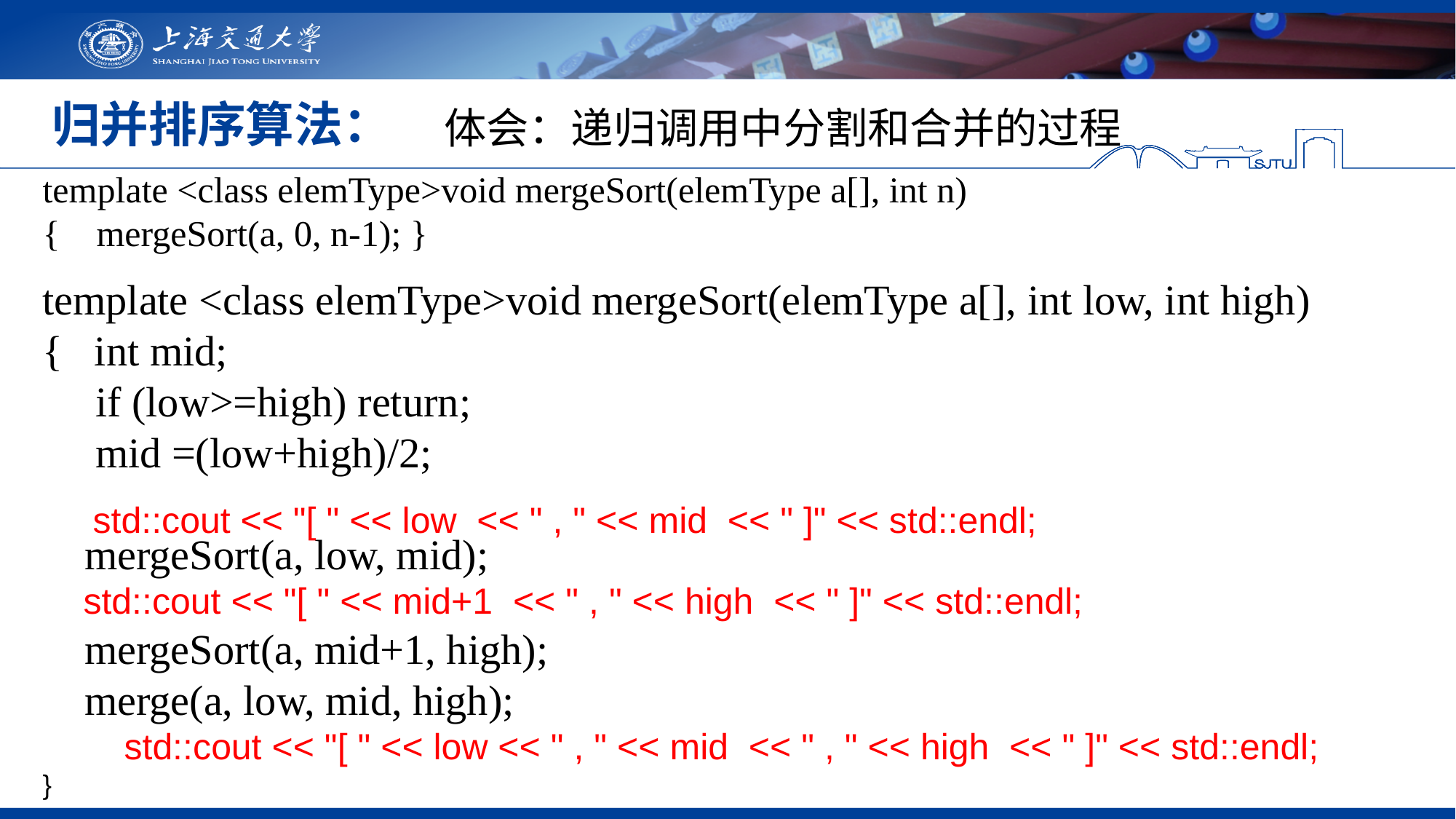

# 归并排序算法：
体会：递归调用中分割和合并的过程
template <class elemType>void mergeSort(elemType a[], int n)
{    mergeSort(a, 0, n-1); }
template <class elemType>void mergeSort(elemType a[], int low, int high)
{   int mid;
     if (low>=high) return;
     mid =(low+high)/2;

    mergeSort(a, low, mid);
    std::cout << "[ " << mid+1  << " , " << high  << " ]" << std::endl;
    mergeSort(a, mid+1, high);
    merge(a, low, mid, high);
        std::cout << "[ " << low << " , " << mid  << " , " << high  << " ]" << std::endl;
}

}
std::cout << "[ " << low  << " , " << mid  << " ]" << std::endl;